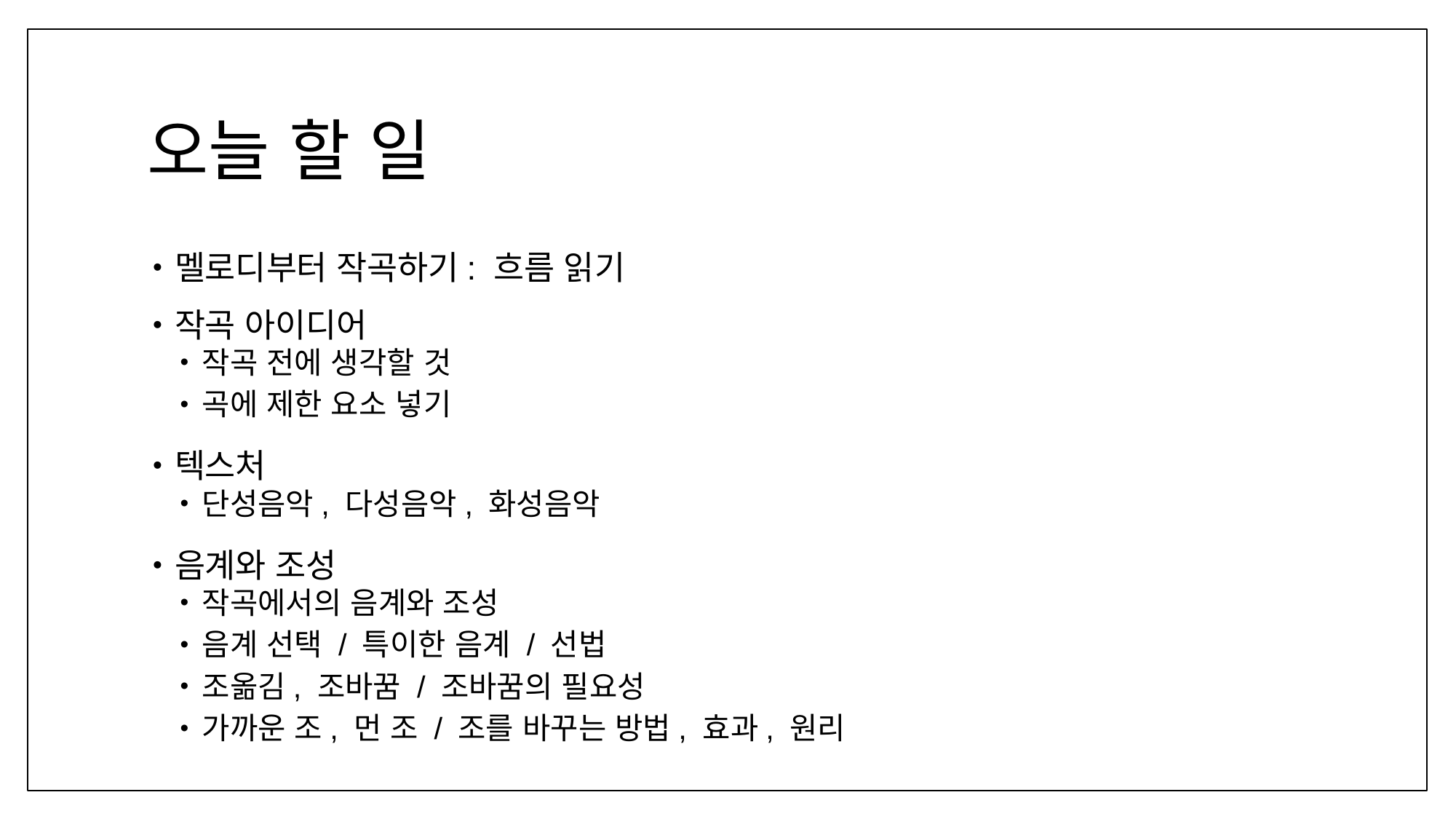

# 오늘 할 일
멜로디부터 작곡하기: 흐름 읽기
작곡 아이디어
작곡 전에 생각할 것
곡에 제한 요소 넣기
텍스처
단성음악, 다성음악, 화성음악
음계와 조성
작곡에서의 음계와 조성
음계 선택 / 특이한 음계 / 선법
조옮김, 조바꿈 / 조바꿈의 필요성
가까운 조, 먼 조 / 조를 바꾸는 방법, 효과, 원리